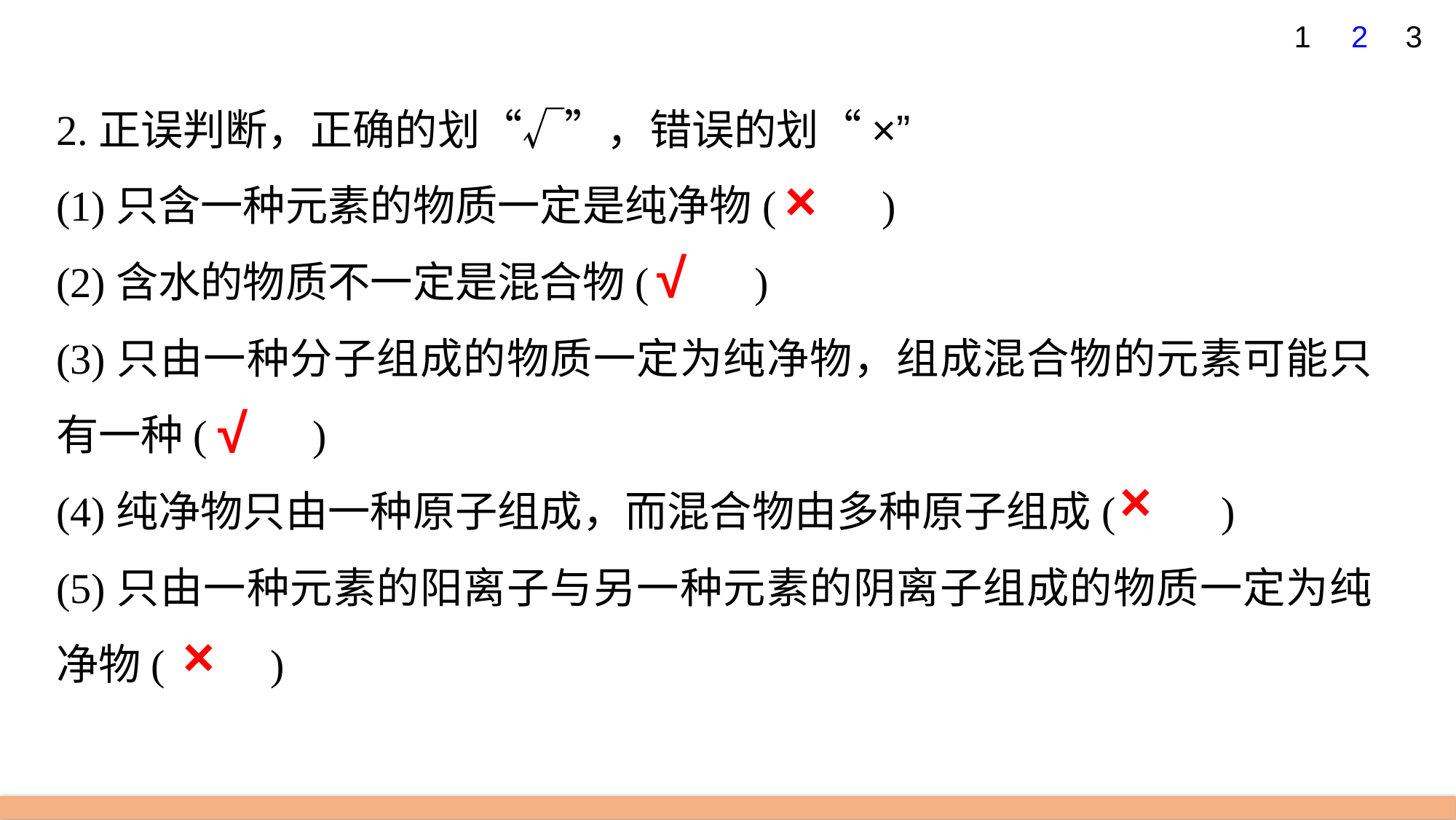

1
2
3
2.正误判断，正确的划“√”，错误的划“×”
(1)只含一种元素的物质一定是纯净物(　　)
(2)含水的物质不一定是混合物(　　)
(3)只由一种分子组成的物质一定为纯净物，组成混合物的元素可能只有一种(　　)
(4)纯净物只由一种原子组成，而混合物由多种原子组成(　　)
(5)只由一种元素的阳离子与另一种元素的阴离子组成的物质一定为纯净物(　　)
×
√
√
×
×